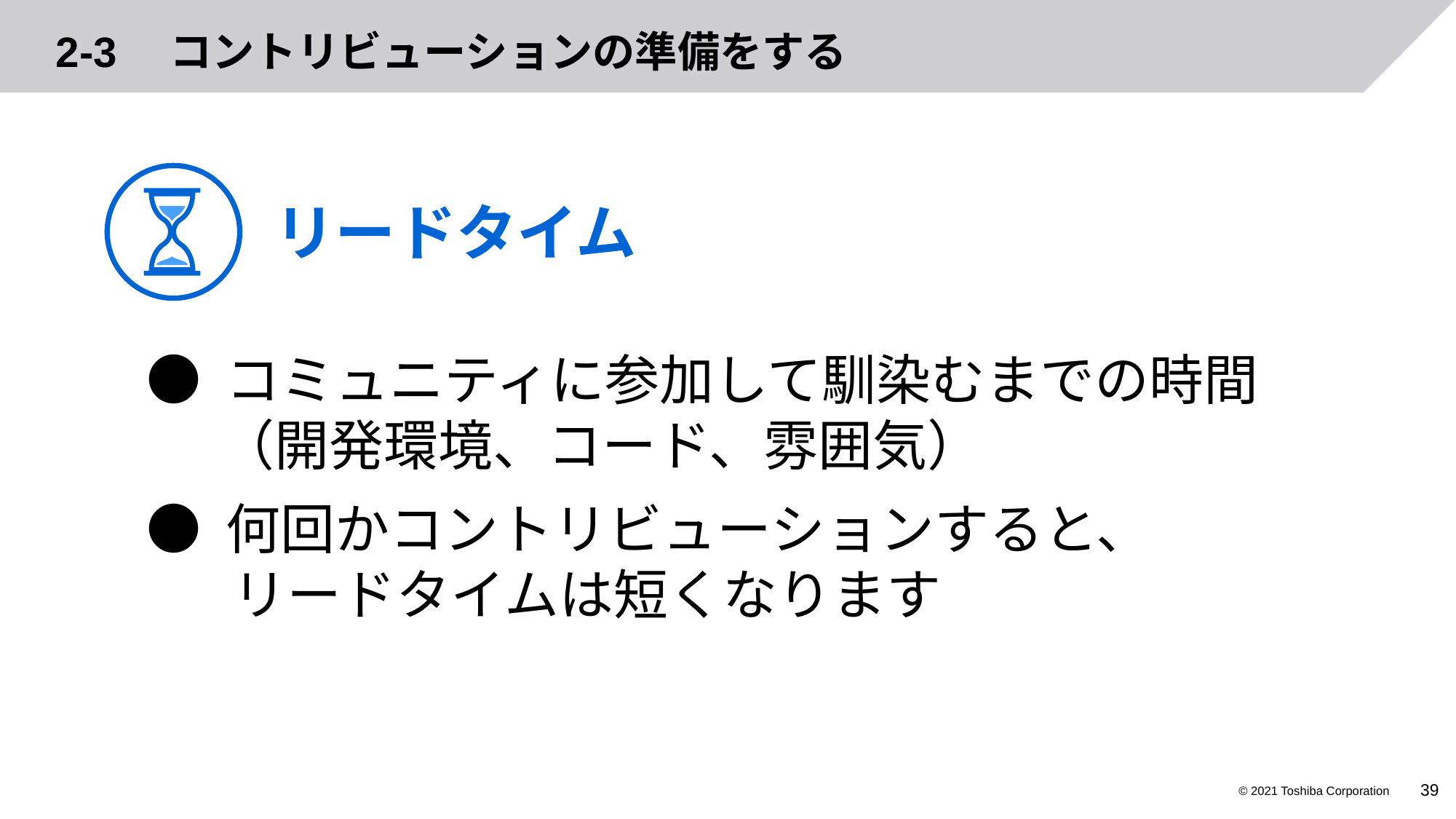

# 2-3　コントリビューションの準備をする

リードタイム
● コミュニティに参加して馴染むまでの時間
     （開発環境、コード、雰囲気）
● 何回かコントリビューションすると、
      リードタイムは短くなります